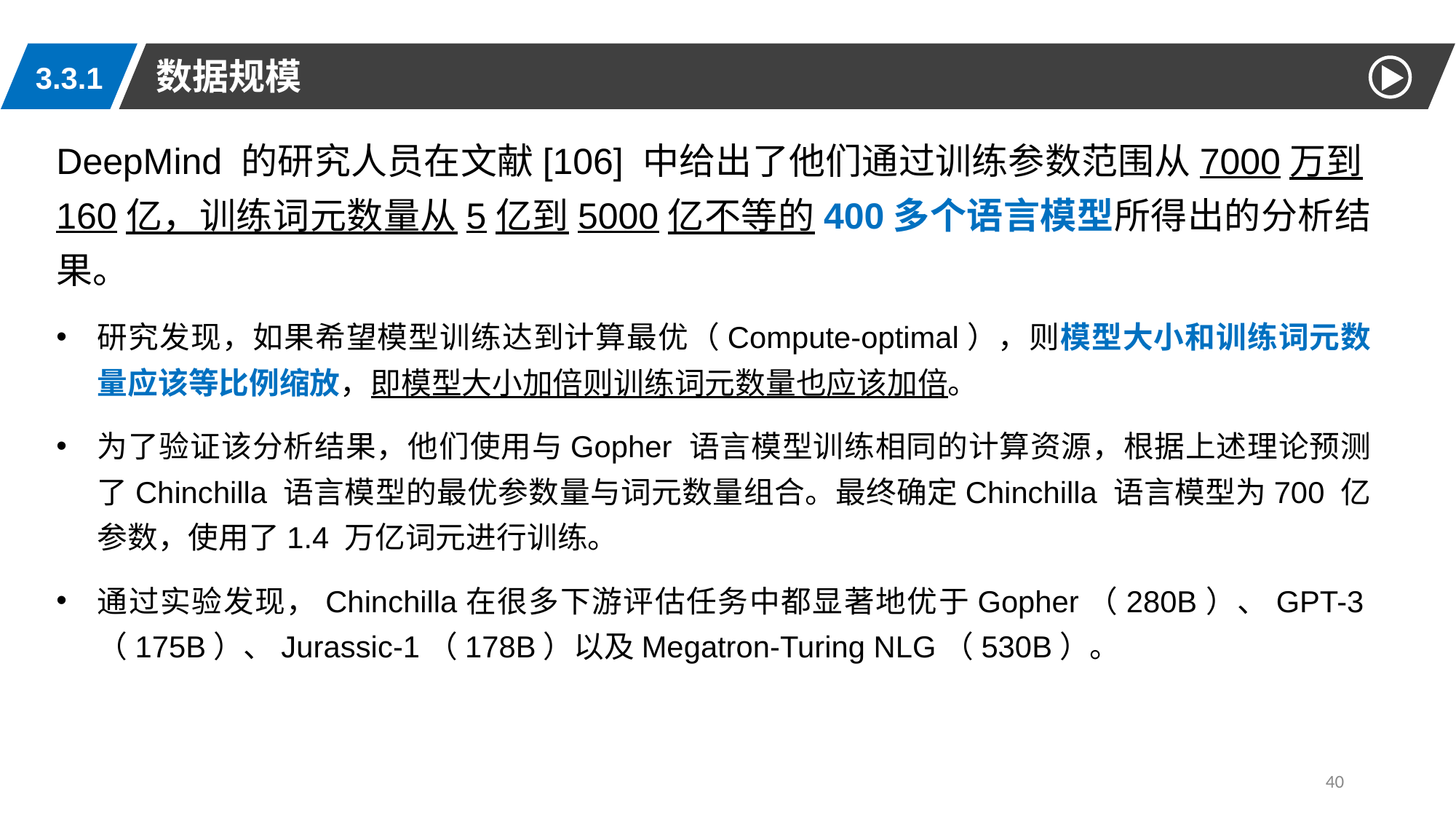

数据规模
3.3.1

DeepMind 的研究人员在文献[106] 中给出了他们通过训练参数范围从7000万到160亿，训练词元数量从5亿到5000亿不等的400多个语言模型所得出的分析结果。
研究发现，如果希望模型训练达到计算最优（Compute-optimal），则模型大小和训练词元数量应该等比例缩放，即模型大小加倍则训练词元数量也应该加倍。
为了验证该分析结果，他们使用与Gopher 语言模型训练相同的计算资源，根据上述理论预测了Chinchilla 语言模型的最优参数量与词元数量组合。最终确定Chinchilla 语言模型为700 亿参数，使用了1.4 万亿词元进行训练。
通过实验发现，Chinchilla在很多下游评估任务中都显著地优于Gopher（280B）、GPT-3（175B）、Jurassic-1（178B）以及Megatron-Turing NLG（530B）。

40